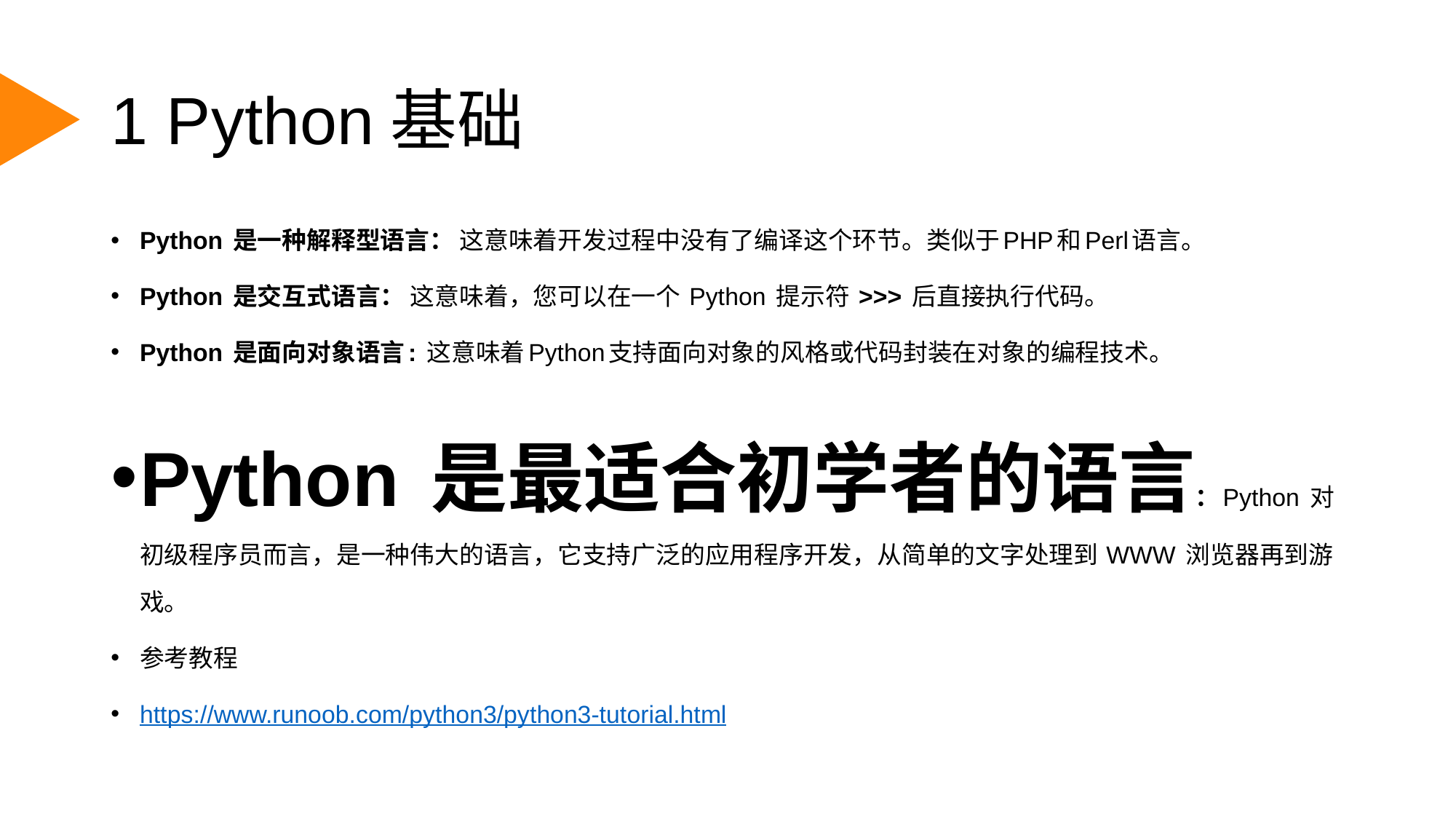

# 1 Python基础

Python 是一种解释型语言： 这意味着开发过程中没有了编译这个环节。类似于PHP和Perl语言。
Python 是交互式语言： 这意味着，您可以在一个 Python 提示符 >>> 后直接执行代码。
Python 是面向对象语言: 这意味着Python支持面向对象的风格或代码封装在对象的编程技术。
Python 是最适合初学者的语言：Python 对初级程序员而言，是一种伟大的语言，它支持广泛的应用程序开发，从简单的文字处理到 WWW 浏览器再到游戏。
参考教程
https://www.runoob.com/python3/python3-tutorial.html